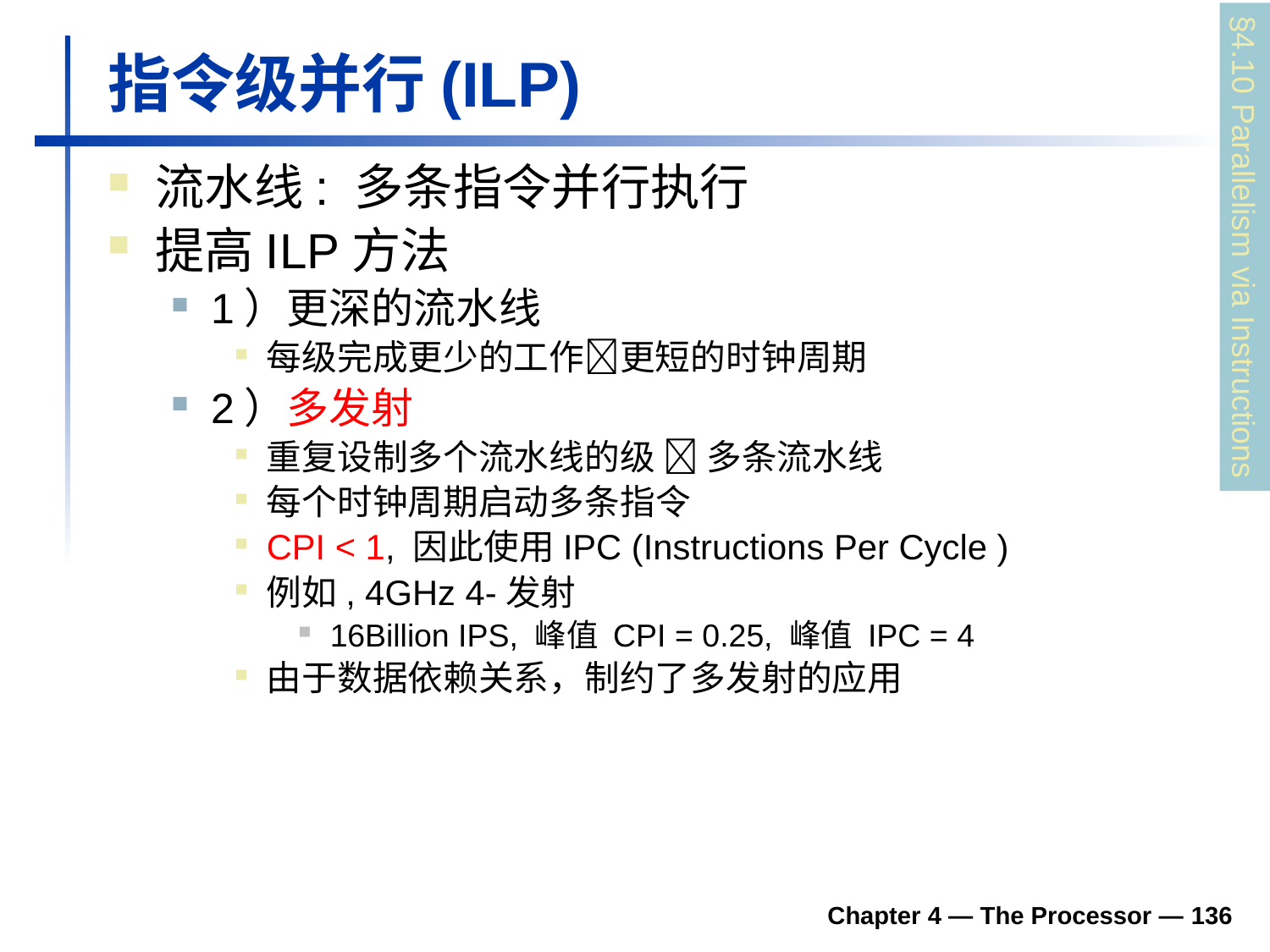

# 指令级并行(ILP)
流水线: 多条指令并行执行
提高ILP方法
1）更深的流水线
每级完成更少的工作⇒更短的时钟周期
2）多发射
重复设制多个流水线的级 ⇒ 多条流水线
每个时钟周期启动多条指令
CPI < 1, 因此使用IPC (Instructions Per Cycle )
例如, 4GHz 4-发射
16Billion IPS, 峰值 CPI = 0.25, 峰值 IPC = 4
由于数据依赖关系，制约了多发射的应用
§4.10 Parallelism via Instructions
Chapter 4 — The Processor — 136